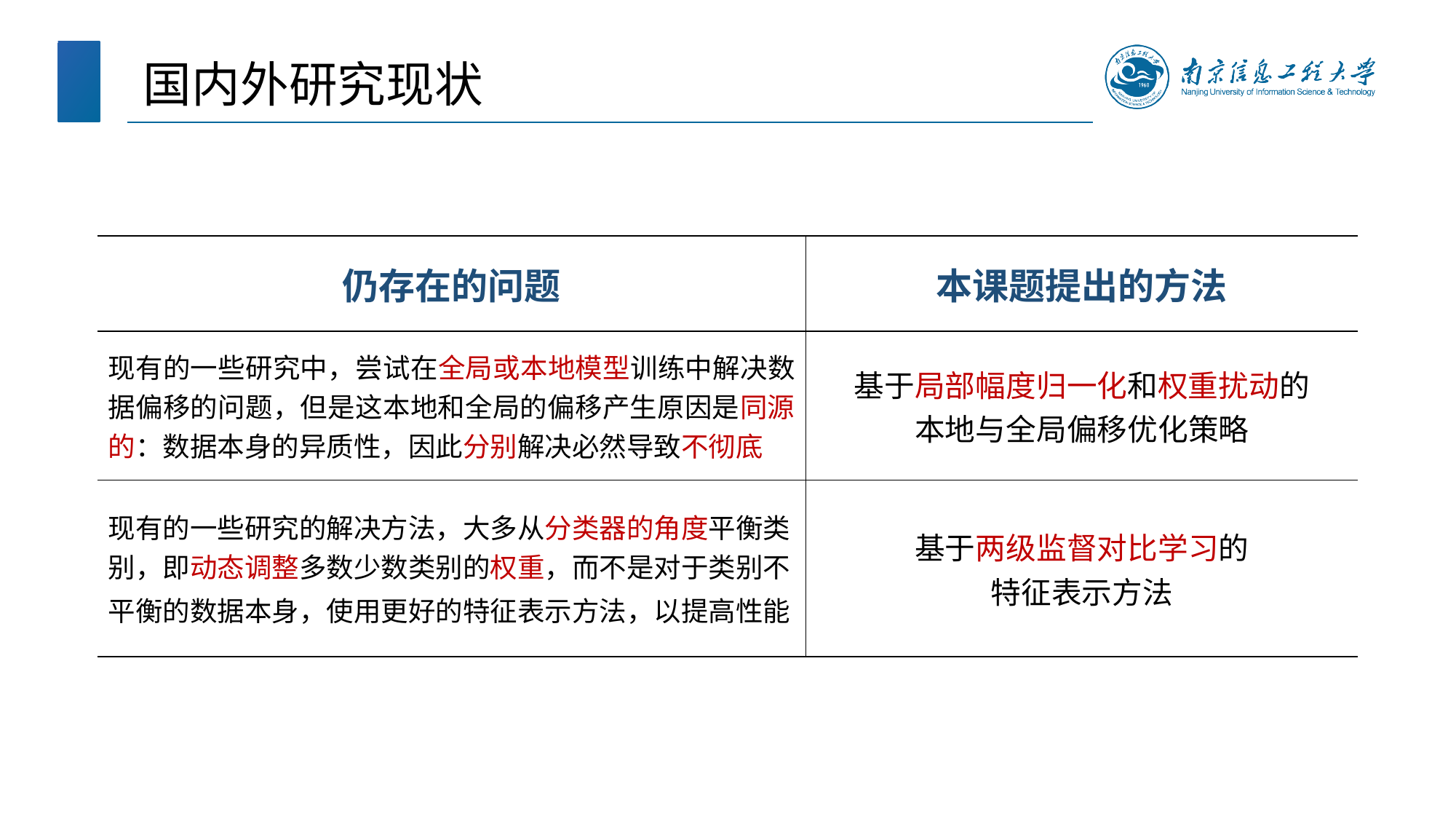

国内外研究现状
| 仍存在的问题 | 本课题提出的方法 |
| --- | --- |
| 现有的一些研究中，尝试在全局或本地模型训练中解决数据偏移的问题，但是这本地和全局的偏移产生原因是同源的：数据本身的异质性，因此分别解决必然导致不彻底 | 基于局部幅度归一化和权重扰动的 本地与全局偏移优化策略 |
| 现有的一些研究的解决方法，大多从分类器的角度平衡类别，即动态调整多数少数类别的权重，而不是对于类别不平衡的数据本身，使用更好的特征表示方法，以提高性能 | 基于两级监督对比学习的 特征表示方法 |